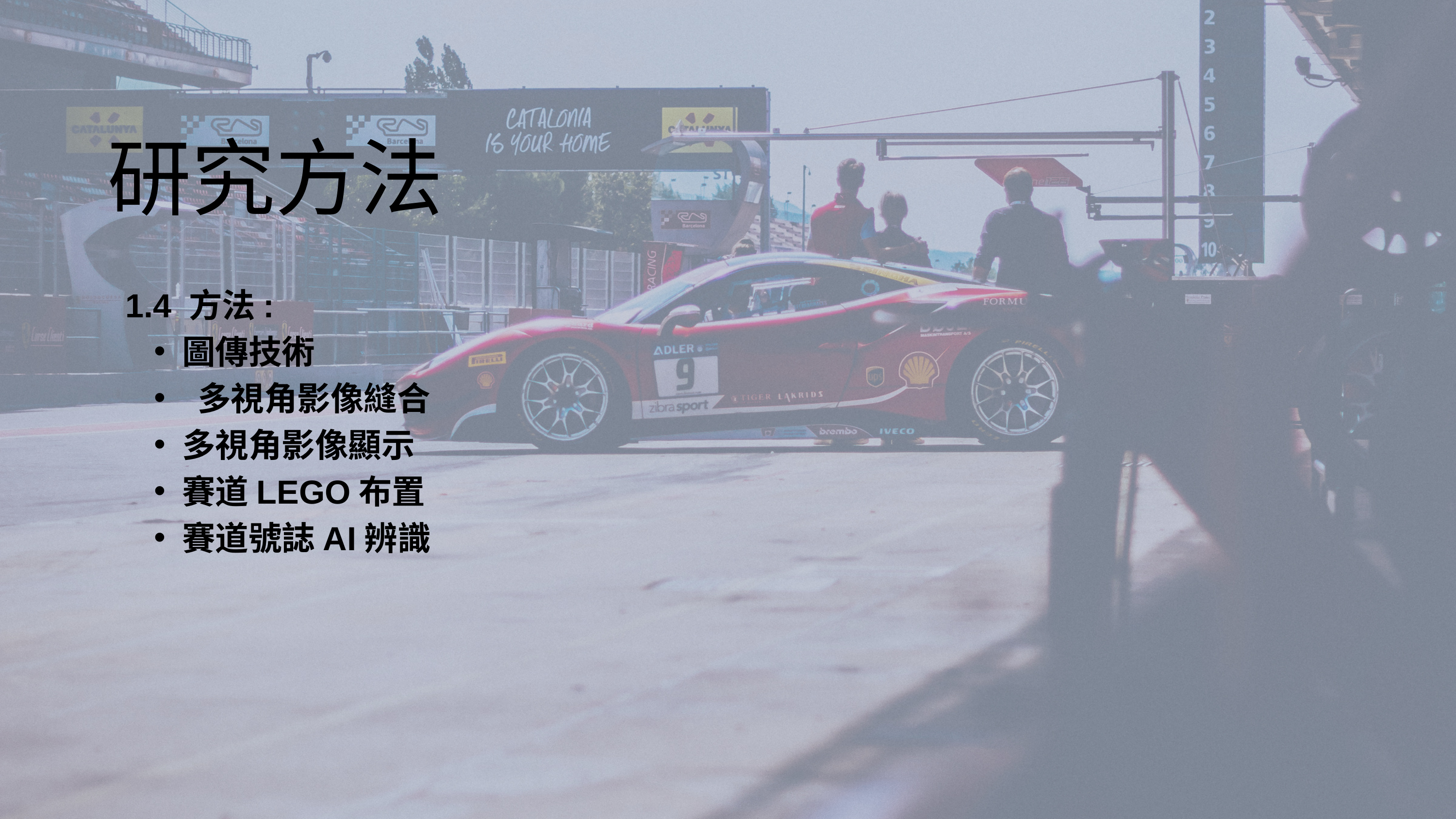

研究方法
1.4 方法:
圖傳技術
 多視角影像縫合
多視角影像顯示
賽道LEGO布置
賽道號誌AI辨識